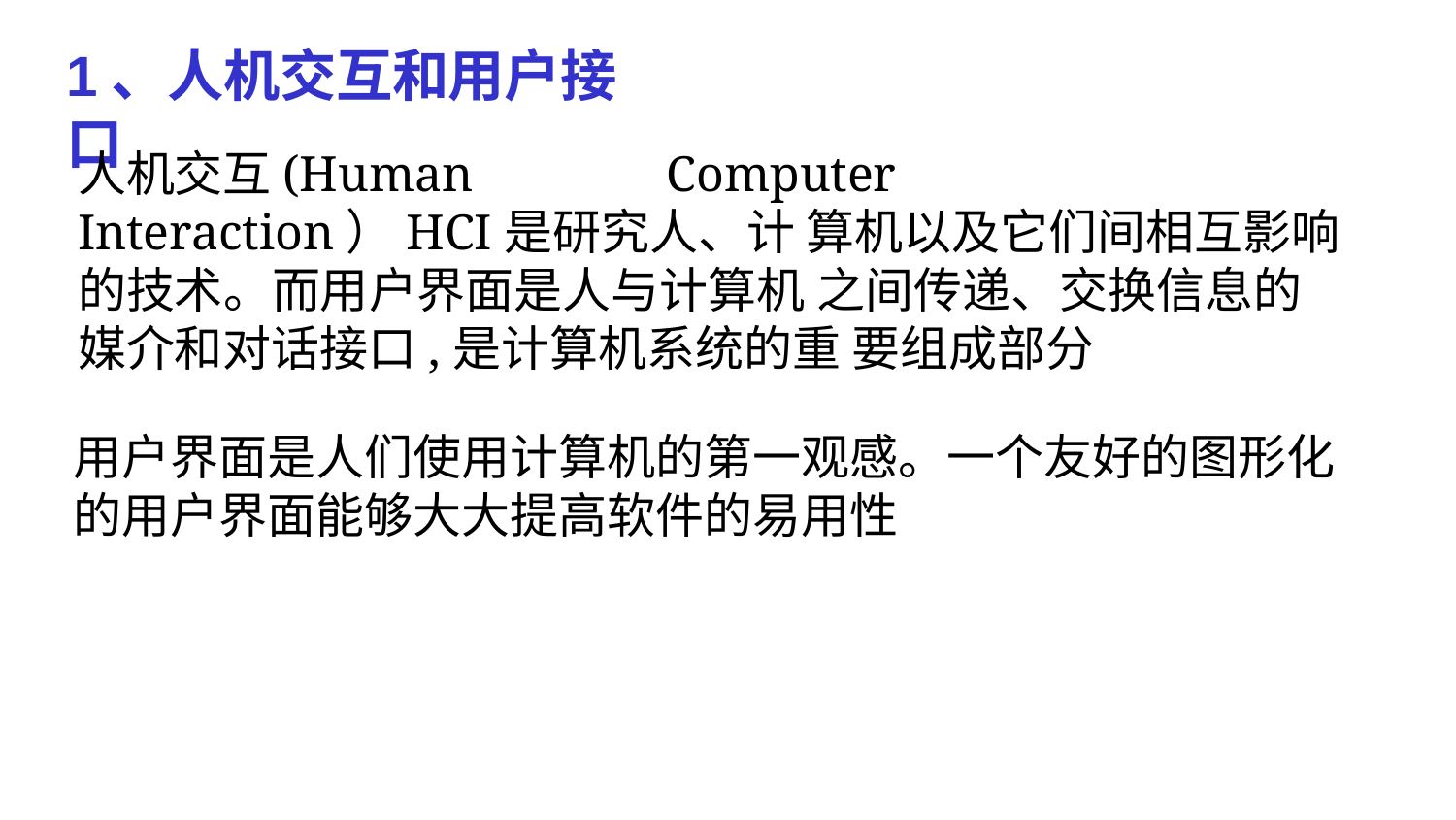

# 1、人机交互和用户接口
人机交互(Human	Computer	Interaction）HCI是研究人、计 算机以及它们间相互影响的技术。而用户界面是人与计算机 之间传递、交换信息的媒介和对话接口,是计算机系统的重 要组成部分

用户界面是人们使用计算机的第一观感。一个友好的图形化 的用户界面能够大大提高软件的易用性